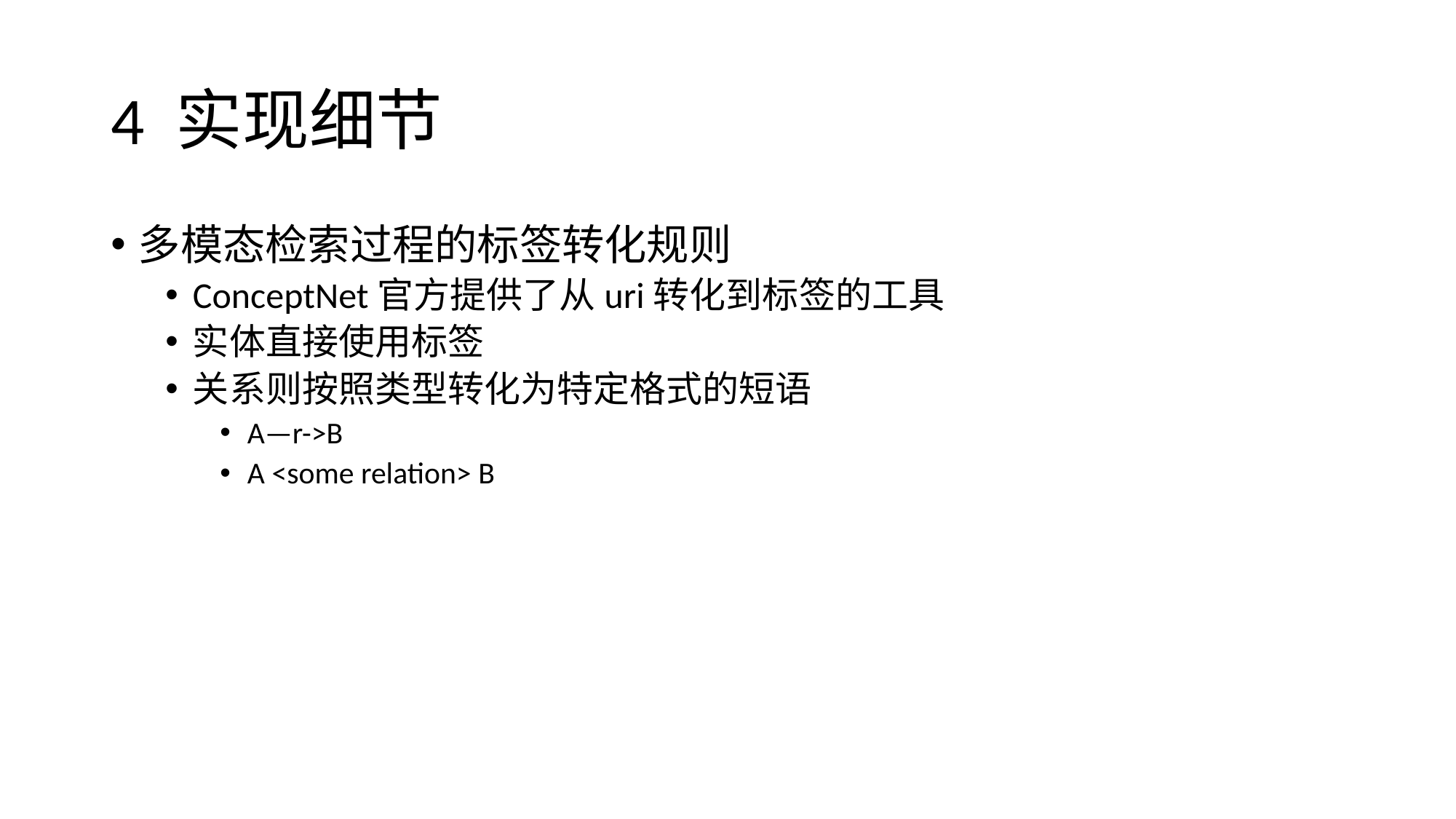

# 4 实现细节
多模态检索过程的标签转化规则
ConceptNet官方提供了从uri转化到标签的工具
实体直接使用标签
关系则按照类型转化为特定格式的短语
A—r->B
A <some relation> B